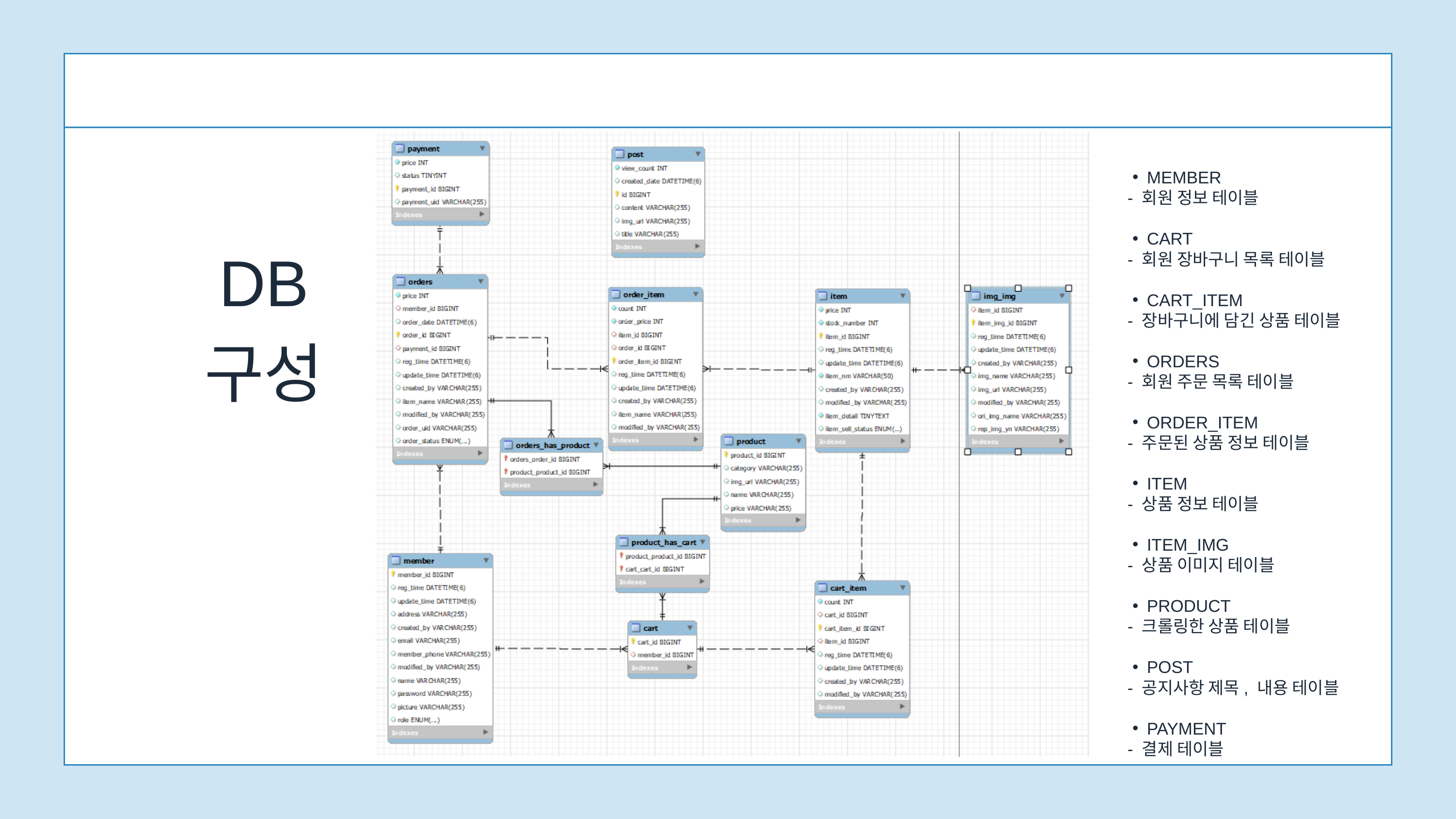

MEMBER
  - 회원 정보 테이블

CART
  - 회원 장바구니 목록 테이블

CART_ITEM
  - 장바구니에 담긴 상품 테이블

ORDERS
  - 회원 주문 목록 테이블

ORDER_ITEM
  - 주문된 상품 정보 테이블

ITEM
  - 상품 정보 테이블

ITEM_IMG
  - 상품 이미지 테이블

PRODUCT
  - 크롤링한 상품 테이블

POST
  - 공지사항 제목, 내용 테이블

PAYMENT
  - 결제 테이블

DB
구성